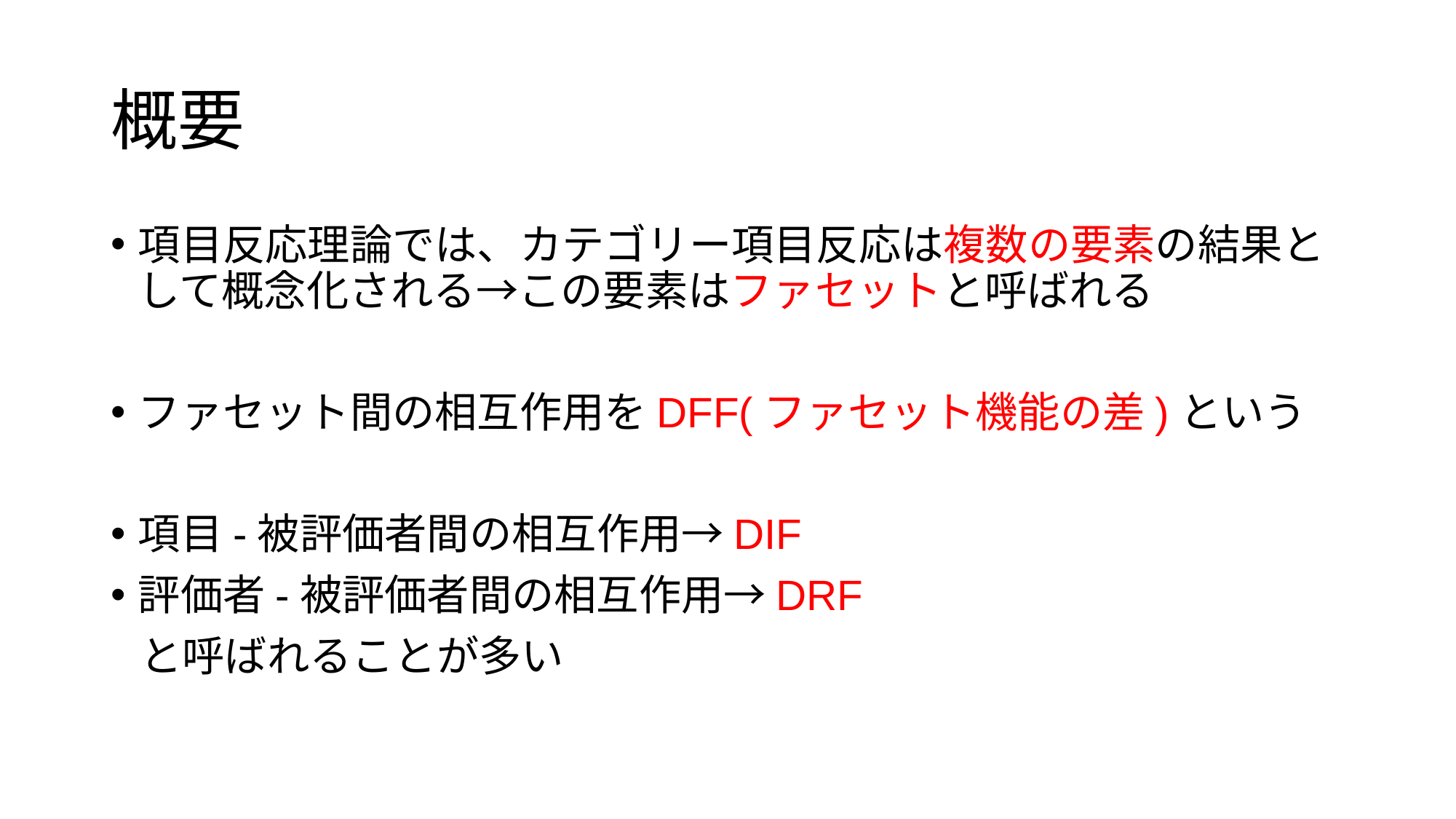

# 概要
項目反応理論では、カテゴリー項目反応は複数の要素の結果として概念化される→この要素はファセットと呼ばれる

ファセット間の相互作用をDFF(ファセット機能の差)という

項目-被評価者間の相互作用→DIF
評価者-被評価者間の相互作用→DRF
  と呼ばれることが多い